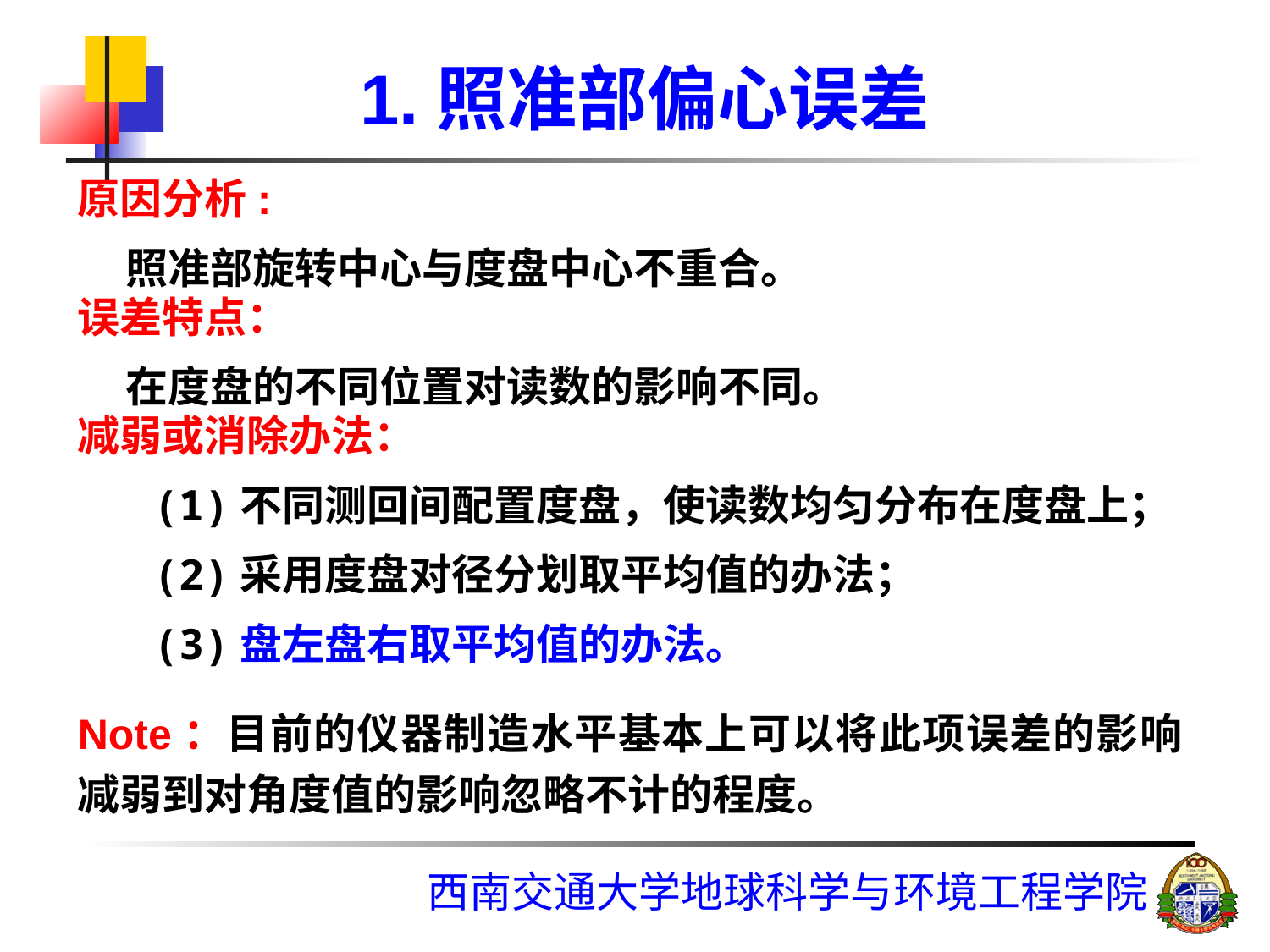

# 1.照准部偏心误差
原因分析:
    照准部旋转中心与度盘中心不重合。
误差特点：
    在度盘的不同位置对读数的影响不同。
减弱或消除办法：
   (1)不同测回间配置度盘，使读数均匀分布在度盘上；
   (2)采用度盘对径分划取平均值的办法；
   (3)盘左盘右取平均值的办法。

Note：目前的仪器制造水平基本上可以将此项误差的影响减弱到对角度值的影响忽略不计的程度。